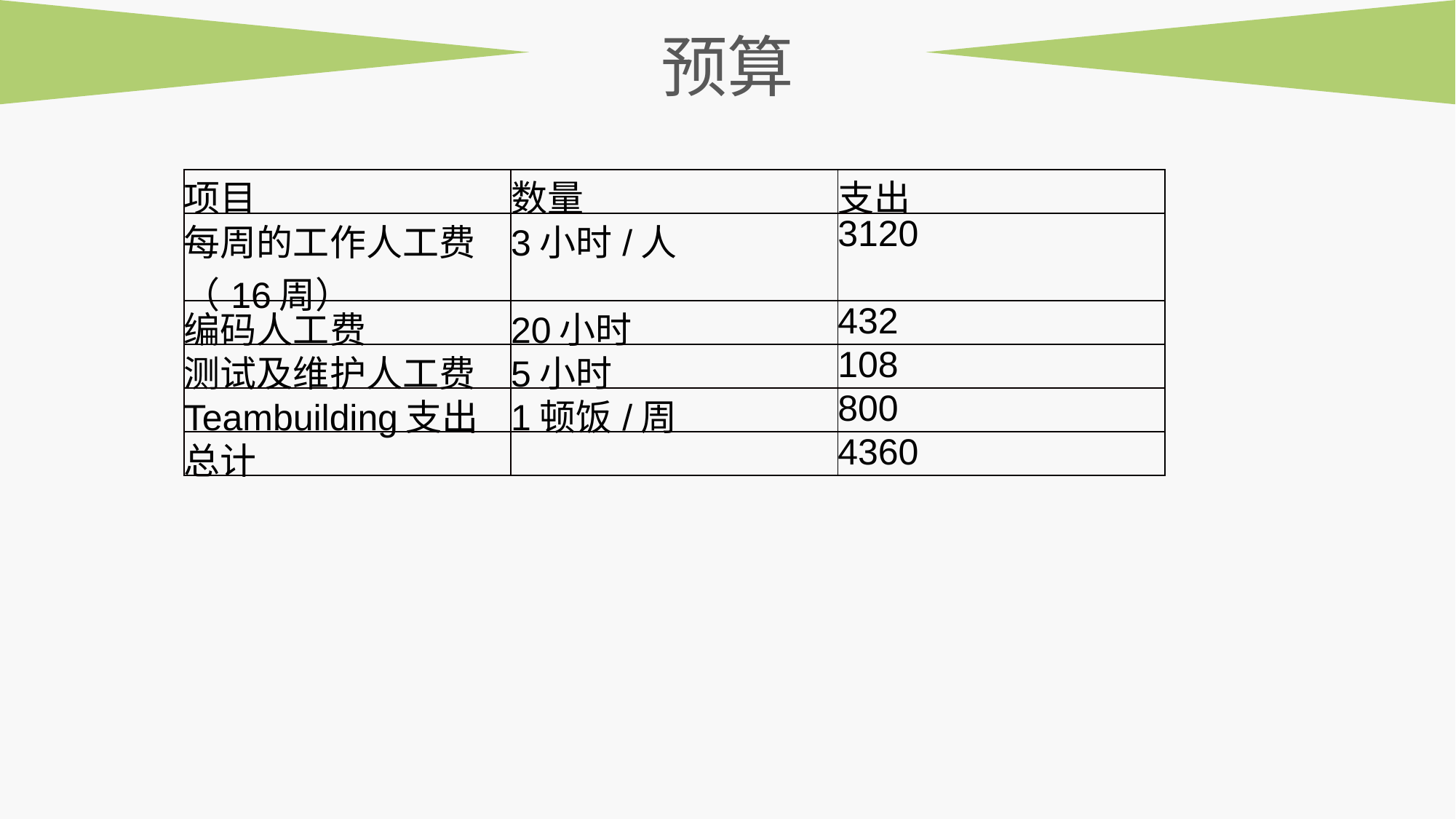

预算
| 项目 | 数量 | 支出 |
| --- | --- | --- |
| 每周的工作人工费（16周） | 3小时/人 | 3120 |
| 编码人工费 | 20小时 | 432 |
| 测试及维护人工费 | 5小时 | 108 |
| Teambuilding支出 | 1顿饭/周 | 800 |
| 总计 |  | 4360 |